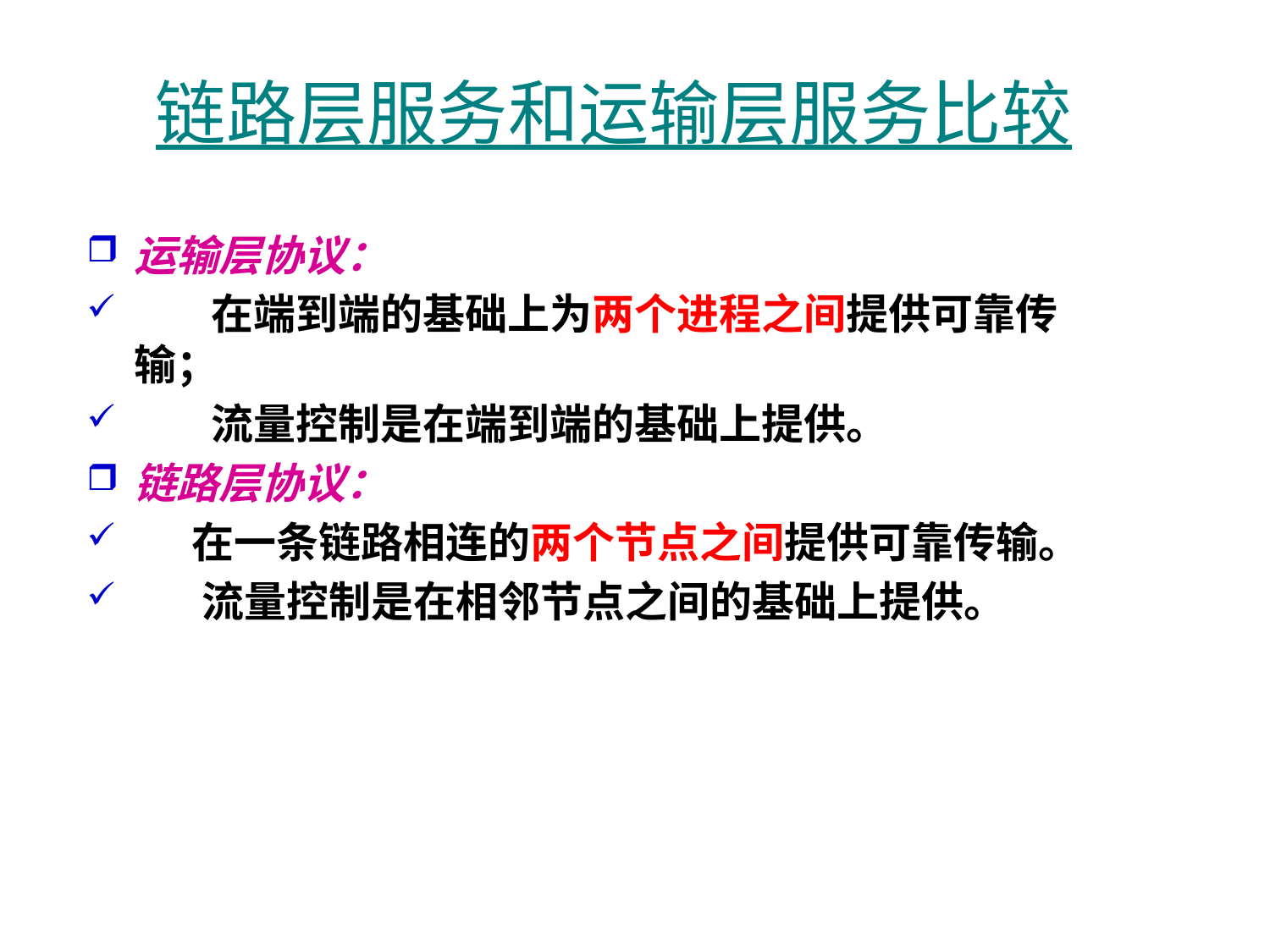

# 链路层服务和运输层服务比较
运输层协议：
       在端到端的基础上为两个进程之间提供可靠传输；
       流量控制是在端到端的基础上提供。
链路层协议：
     在一条链路相连的两个节点之间提供可靠传输。
      流量控制是在相邻节点之间的基础上提供。
15